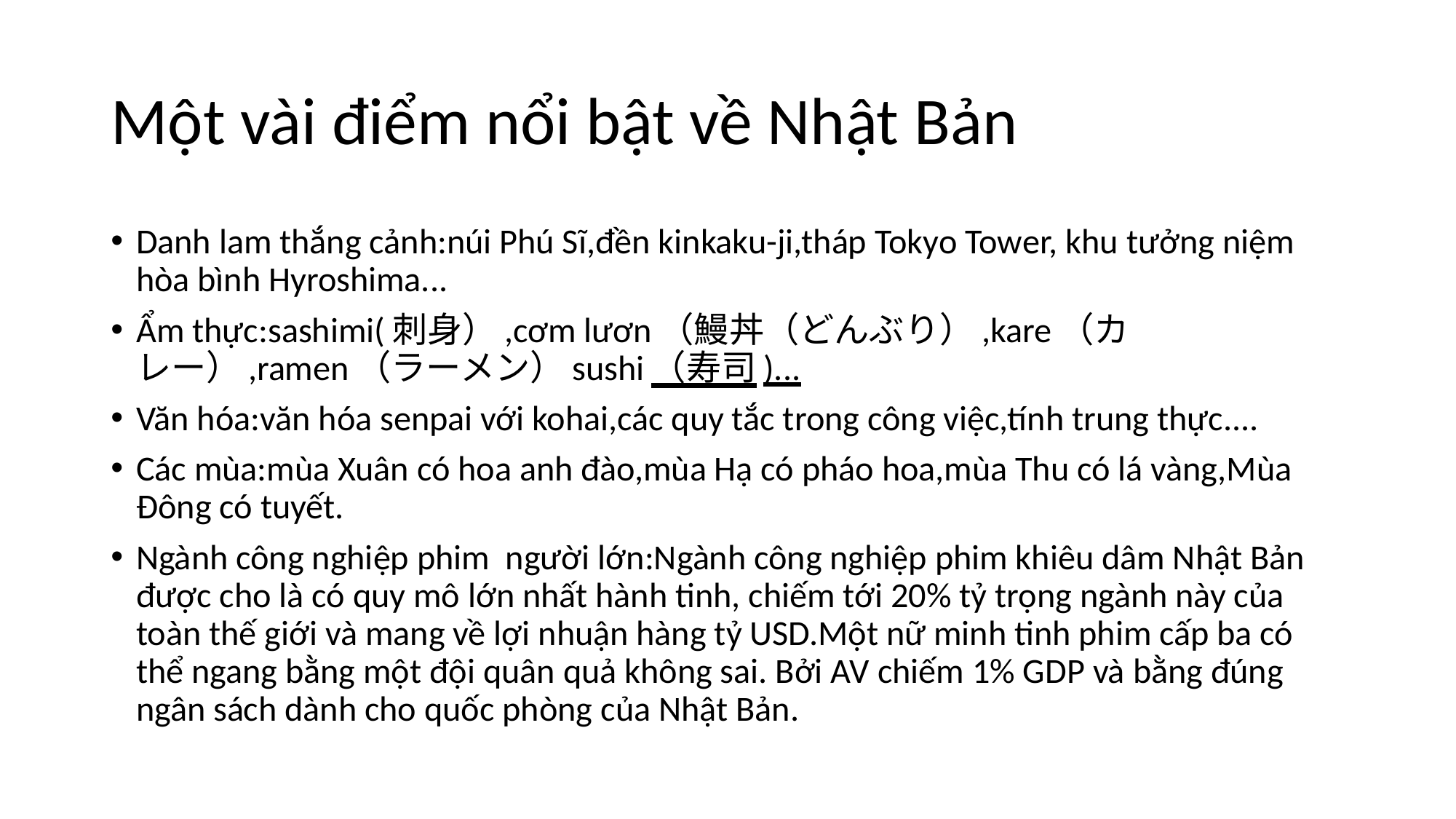

# Một vài điểm nổi bật về Nhật Bản
Danh lam thắng cảnh:núi Phú Sĩ,đền kinkaku-ji,tháp Tokyo Tower, khu tưởng niệm hòa bình Hyroshima...
Ẩm thực:sashimi(刺身）,cơm lươn（鰻丼（どんぶり）,kare（カレー）,ramen（ラーメン）sushi（寿司)...
Văn hóa:văn hóa senpai với kohai,các quy tắc trong công việc,tính trung thực....
Các mùa:mùa Xuân có hoa anh đào,mùa Hạ có pháo hoa,mùa Thu có lá vàng,Mùa Đông có tuyết.
Ngành công nghiệp phim  người lớn:Ngành công nghiệp phim khiêu dâm Nhật Bản được cho là có quy mô lớn nhất hành tinh, chiếm tới 20% tỷ trọng ngành này của toàn thế giới và mang về lợi nhuận hàng tỷ USD.Một nữ minh tinh phim cấp ba có thể ngang bằng một đội quân quả không sai. Bởi AV chiếm 1% GDP và bằng đúng ngân sách dành cho quốc phòng của Nhật Bản.